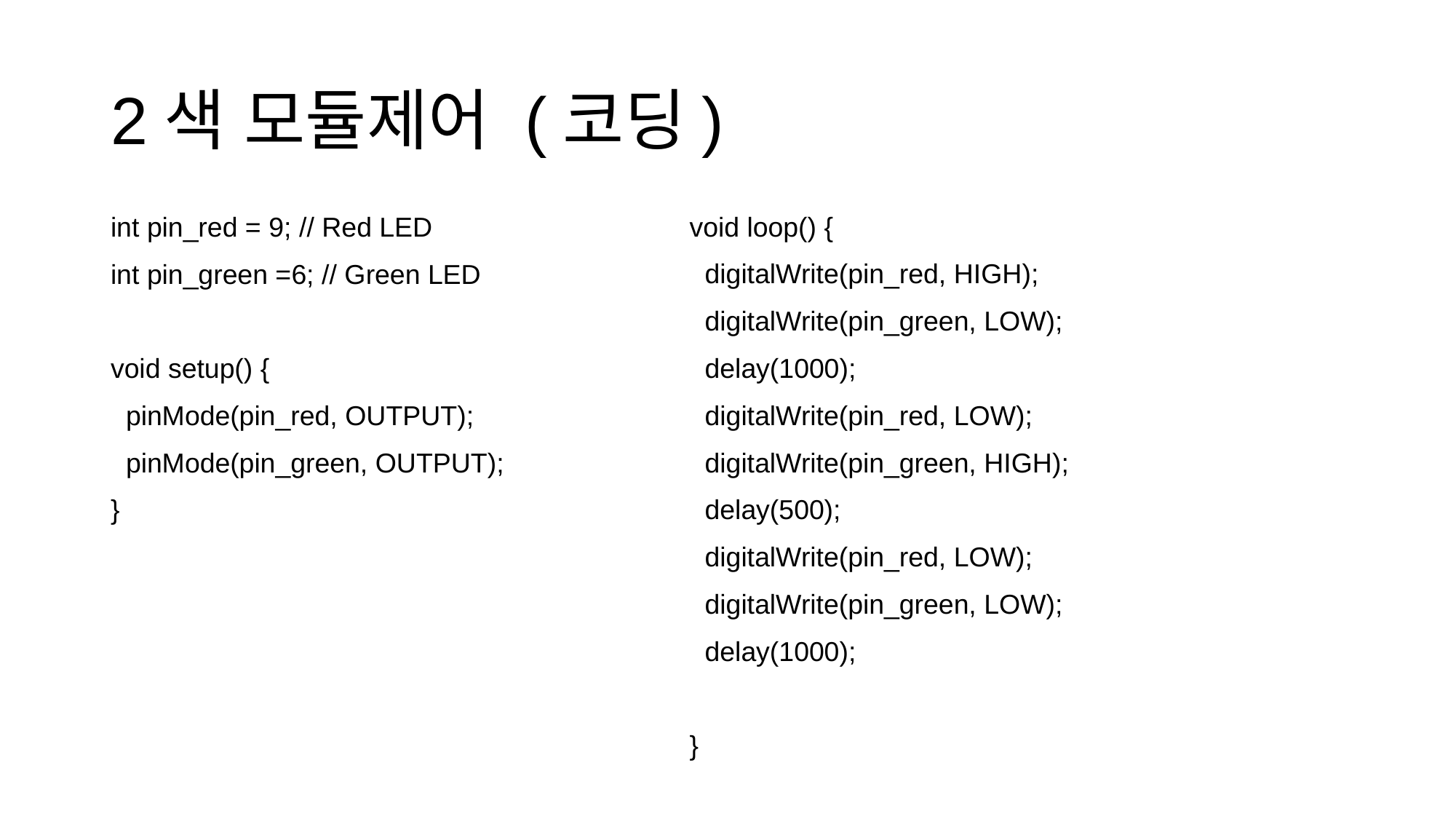

# 2색 모듈제어 (코딩)
int pin_red = 9; // Red LED
int pin_green =6; // Green LED

void setup() {
  pinMode(pin_red, OUTPUT);
  pinMode(pin_green, OUTPUT);
}

void loop() {
  digitalWrite(pin_red, HIGH);
  digitalWrite(pin_green, LOW);
  delay(1000);
  digitalWrite(pin_red, LOW);
  digitalWrite(pin_green, HIGH);
  delay(500);
  digitalWrite(pin_red, LOW);
  digitalWrite(pin_green, LOW);
  delay(1000);

}